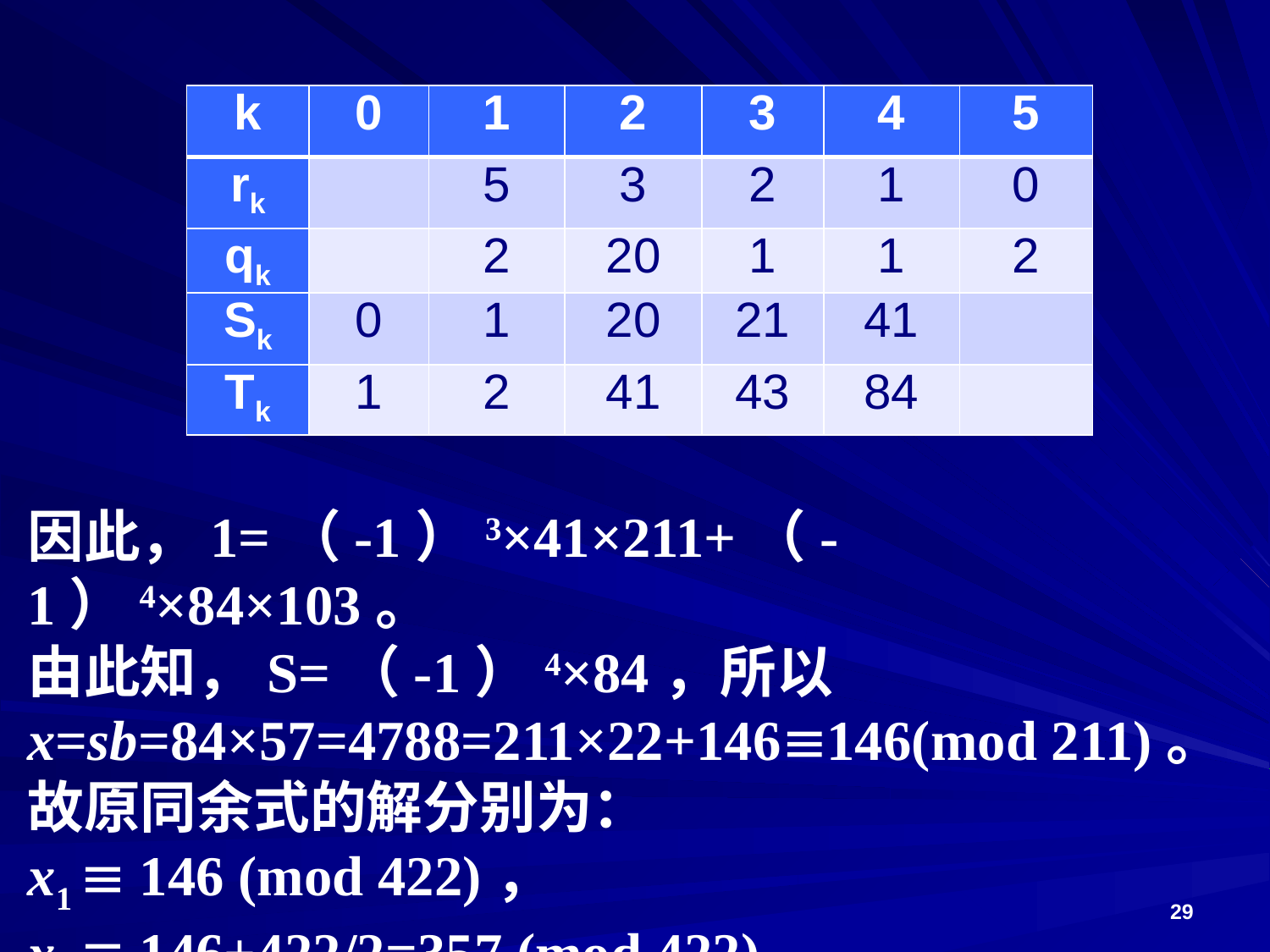

因此，1=（-1）3×41×211+（-1）4×84×103。
由此知，S=（-1）4×84，所以x=sb=84×57=4788=211×22+146≡146(mod 211)。
故原同余式的解分别为：
x1 ≡ 146 (mod 422)，
x2 ≡ 146+422/2=357 (mod 422)。

| k | 0 | 1 | 2 | 3 | 4 | 5 |
| --- | --- | --- | --- | --- | --- | --- |
| rk |  | 5 | 3 | 2 | 1 | 0 |
| qk |  | 2 | 20 | 1 | 1 | 2 |
| Sk | 0 | 1 | 20 | 21 | 41 |  |
| Tk | 1 | 2 | 41 | 43 | 84 |  |
29